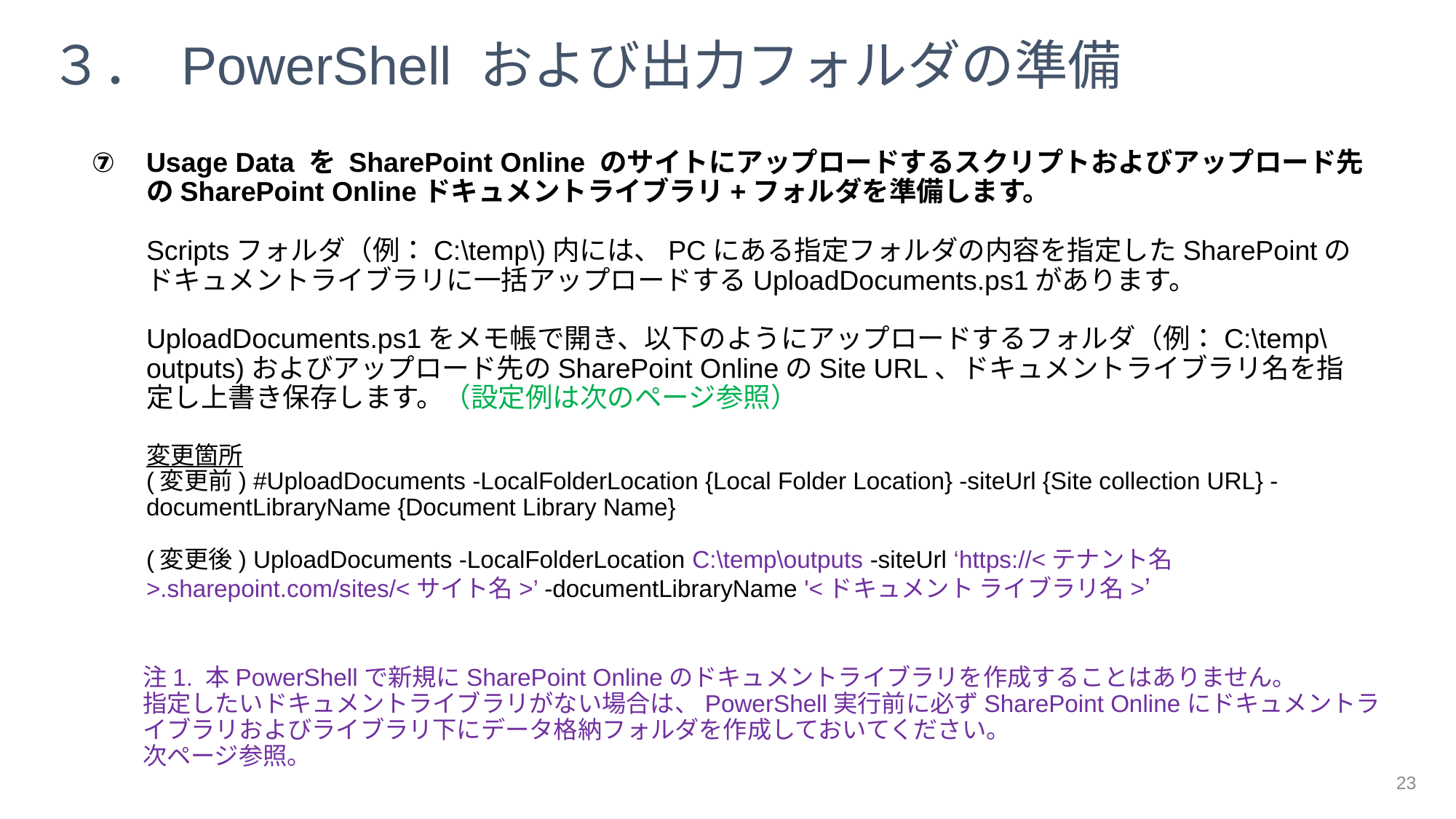

３． PowerShell および出力フォルダの準備
Usage Data を SharePoint Online のサイトにアップロードするスクリプトおよびアップロード先のSharePoint Onlineドキュメントライブラリ+フォルダを準備します。
Scriptsフォルダ（例：C:\temp\)内には、PCにある指定フォルダの内容を指定したSharePointのドキュメントライブラリに一括アップロードするUploadDocuments.ps1があります。
UploadDocuments.ps1をメモ帳で開き、以下のようにアップロードするフォルダ（例：C:\temp\outputs)およびアップロード先のSharePoint OnlineのSite URL、ドキュメントライブラリ名を指定し上書き保存します。（設定例は次のページ参照）
変更箇所
(変更前) #UploadDocuments -LocalFolderLocation {Local Folder Location} -siteUrl {Site collection URL} -documentLibraryName {Document Library Name}
(変更後) UploadDocuments -LocalFolderLocation C:\temp\outputs -siteUrl ‘https://<テナント名>.sharepoint.com/sites/<サイト名>’ -documentLibraryName '<ドキュメント ライブラリ名>’
注1. 本PowerShellで新規にSharePoint Onlineのドキュメントライブラリを作成することはありません。
指定したいドキュメントライブラリがない場合は、PowerShell実行前に必ずSharePoint Onlineにドキュメントライブラリおよびライブラリ下にデータ格納フォルダを作成しておいてください。
次ページ参照。
23